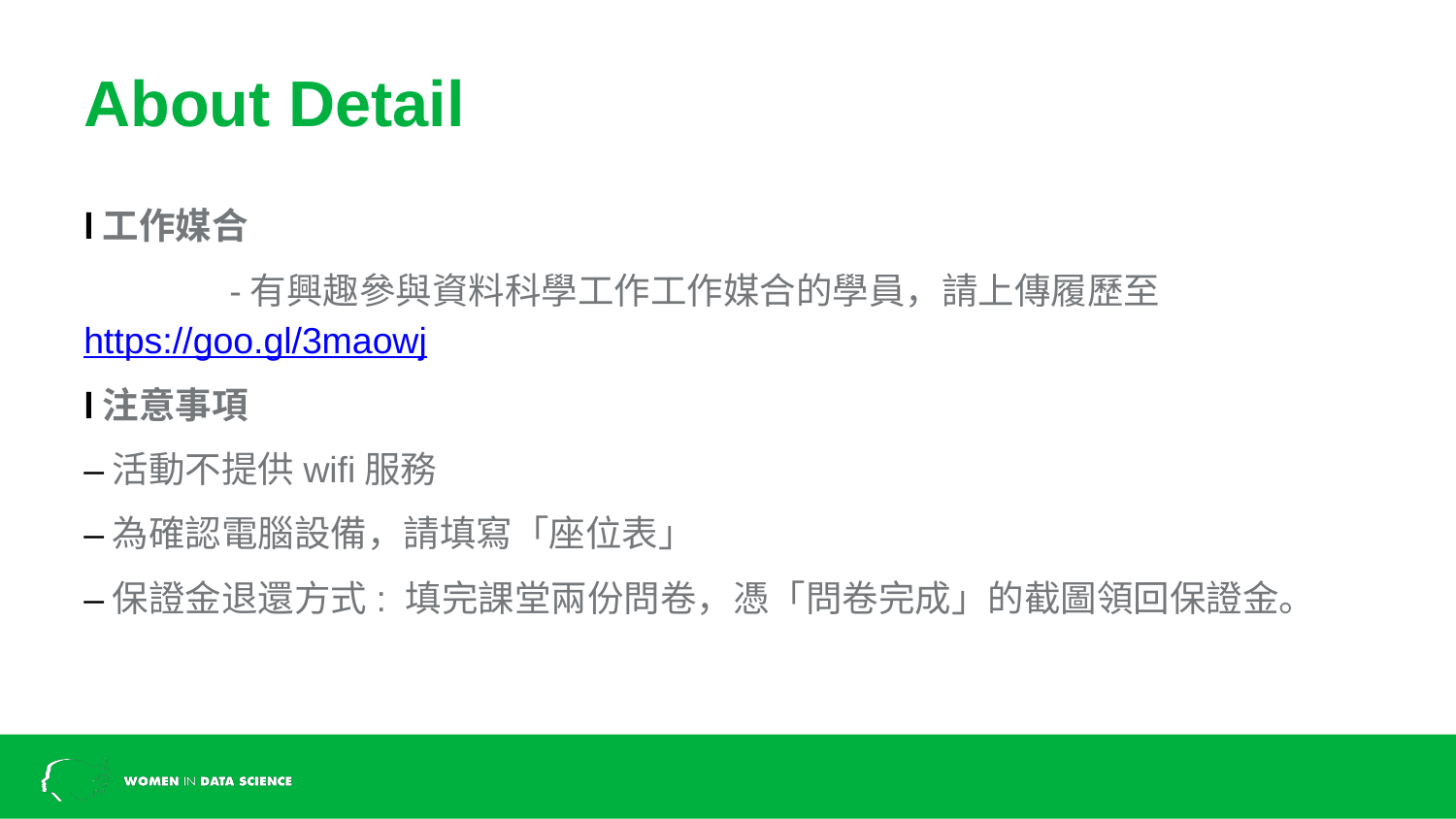

# About Detail
l工作媒合
	-有興趣參與資料科學工作工作媒合的學員，請上傳履歷至 https://goo.gl/3maowj
l注意事項
–活動不提供wifi服務
–為確認電腦設備，請填寫「座位表」
–保證金退還方式: 填完課堂兩份問卷，憑「問卷完成」的截圖領回保證金。